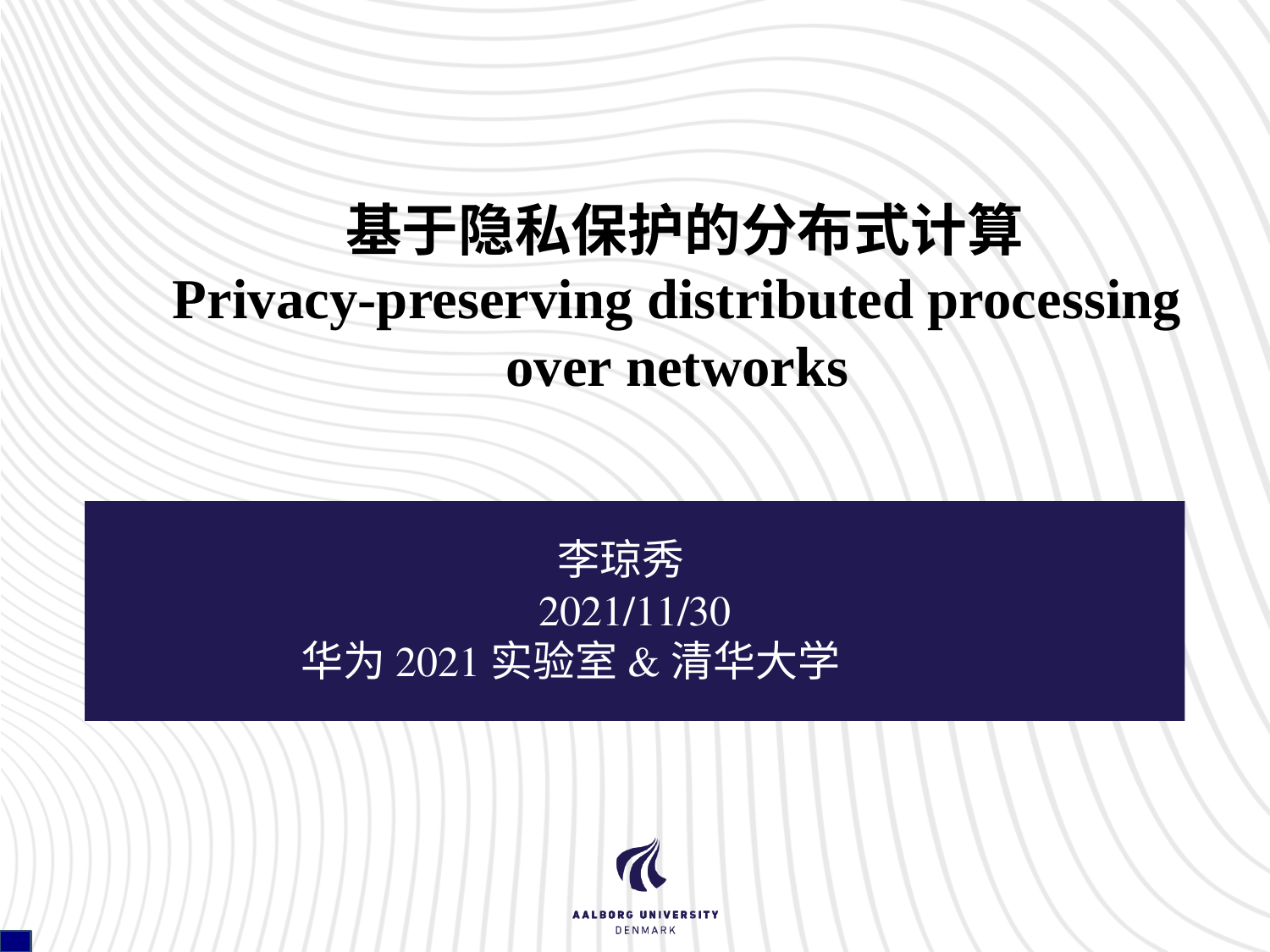

# 基于隐私保护的分布式计算 Privacy-preserving distributed processing over networks
李琼秀
2021/11/30
华为2021实验室&清华大学
1